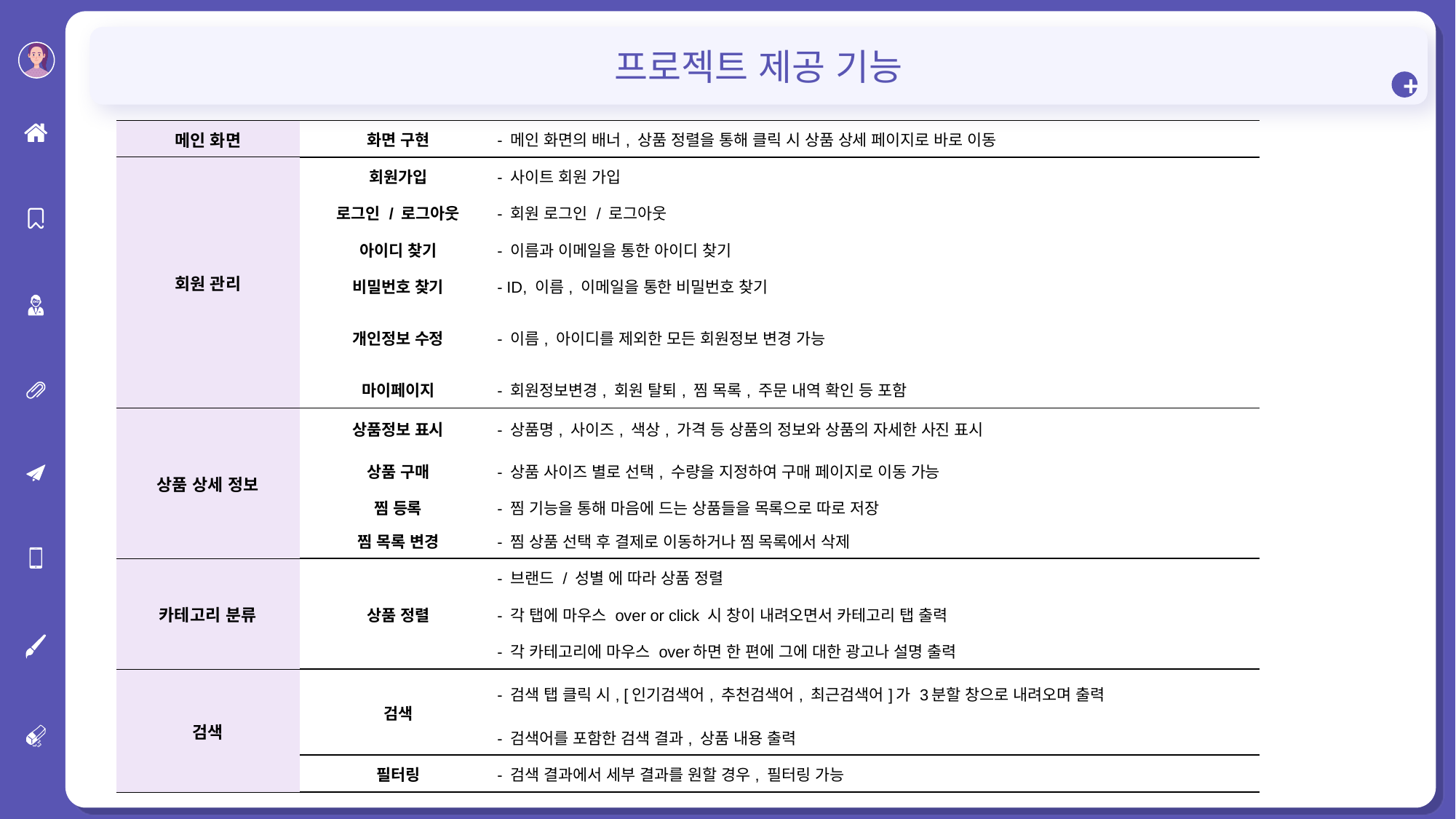

프로젝트 제공 기능

+
| 메인 화면 | 화면 구현 | - 메인 화면의 배너, 상품 정렬을 통해 클릭 시 상품 상세 페이지로 바로 이동 |
| --- | --- | --- |
| 회원 관리 | 회원가입 | - 사이트 회원 가입 |
|  | 로그인 / 로그아웃 | - 회원 로그인 / 로그아웃 |
|  | 아이디 찾기 | - 이름과 이메일을 통한 아이디 찾기 |
|  | 비밀번호 찾기 | - ID, 이름, 이메일을 통한 비밀번호 찾기 |
|  | 개인정보 수정 | - 이름, 아이디를 제외한 모든 회원정보 변경 가능 |
|  | 마이페이지 | - 회원정보변경, 회원 탈퇴, 찜 목록, 주문 내역 확인 등 포함 |
| 상품 상세 정보 | 상품정보 표시 | - 상품명, 사이즈, 색상, 가격 등 상품의 정보와 상품의 자세한 사진 표시 |
|  | 상품 구매 | - 상품 사이즈 별로 선택, 수량을 지정하여 구매 페이지로 이동 가능 |
|  | 찜 등록 | - 찜 기능을 통해 마음에 드는 상품들을 목록으로 따로 저장 |
|  | 찜 목록 변경 | - 찜 상품 선택 후 결제로 이동하거나 찜 목록에서 삭제 |
| 카테고리 분류 | 상품 정렬 | - 브랜드 / 성별 에 따라 상품 정렬 |
|  |  | - 각 탭에 마우스 over or click 시 창이 내려오면서 카테고리 탭 출력 |
|  |  | - 각 카테고리에 마우스 over하면 한 편에 그에 대한 광고나 설명 출력 |
| 검색 | 검색 | - 검색 탭 클릭 시, [인기검색어, 추천검색어, 최근검색어]가 3분할 창으로 내려오며 출력 |
|  |  | - 검색어를 포함한 검색 결과, 상품 내용 출력 |
|  | 필터링 | - 검색 결과에서 세부 결과를 원할 경우, 필터링 가능 |